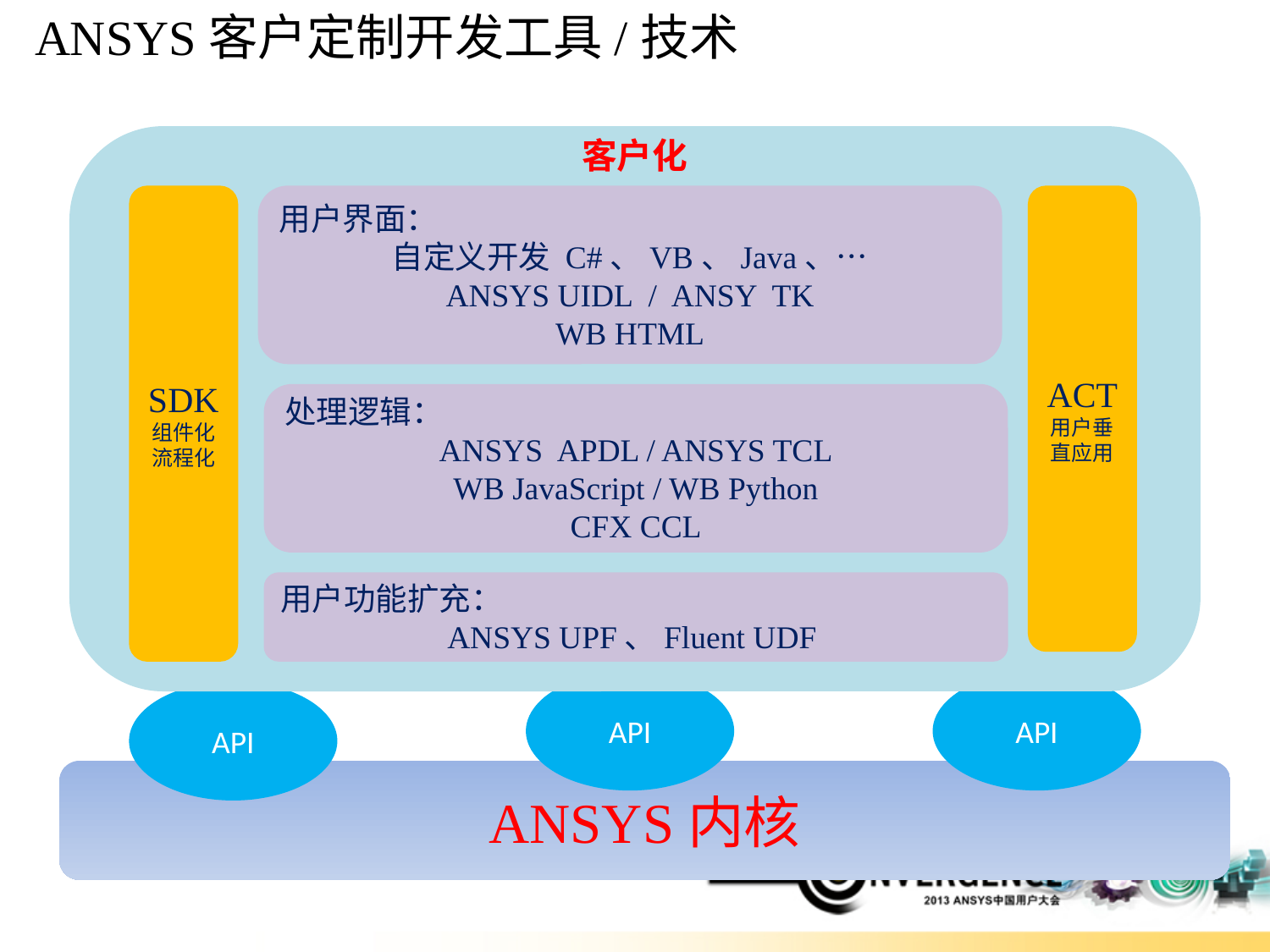

# ANSYS客户定制开发工具/技术
客户化

SDK
组件化流程化
用户界面：
自定义开发 C#、VB、Java、…
ANSYS UIDL  /  ANSY  TK
WB HTML
ACT
用户垂直应用
处理逻辑：
ANSYS  APDL / ANSYS TCL
WB JavaScript / WB Python
CFX CCL

用户功能扩充：
ANSYS UPF、Fluent UDF
API
API
API
ANSYS内核